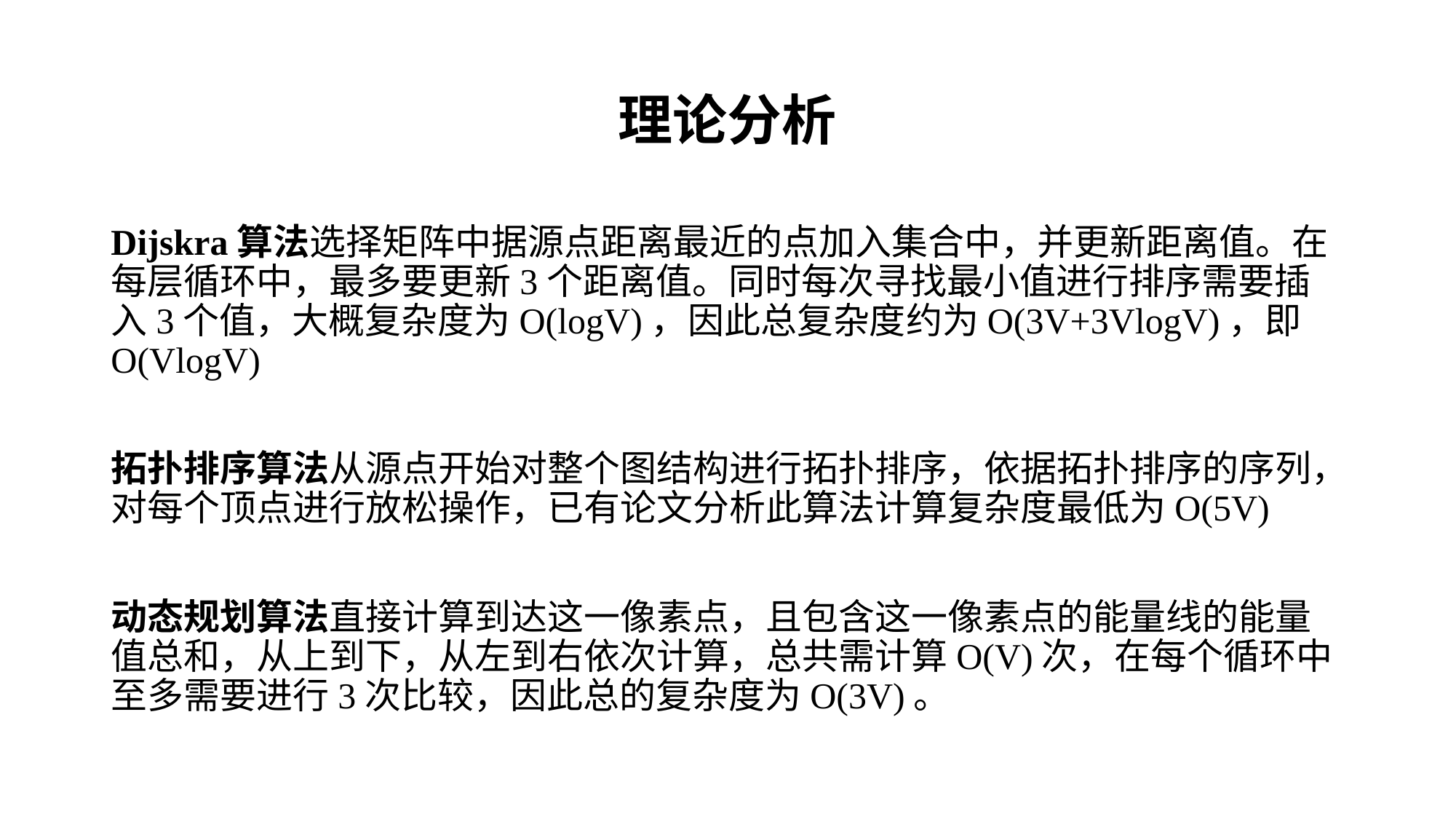

# 理论分析
Dijskra算法选择矩阵中据源点距离最近的点加入集合中，并更新距离值。在每层循环中，最多要更新3个距离值。同时每次寻找最小值进行排序需要插入3个值，大概复杂度为O(logV)，因此总复杂度约为O(3V+3VlogV)，即O(VlogV)

拓扑排序算法从源点开始对整个图结构进行拓扑排序，依据拓扑排序的序列，对每个顶点进行放松操作，已有论文分析此算法计算复杂度最低为O(5V)

动态规划算法直接计算到达这一像素点，且包含这一像素点的能量线的能量值总和，从上到下，从左到右依次计算，总共需计算O(V)次，在每个循环中至多需要进行3次比较，因此总的复杂度为O(3V)。